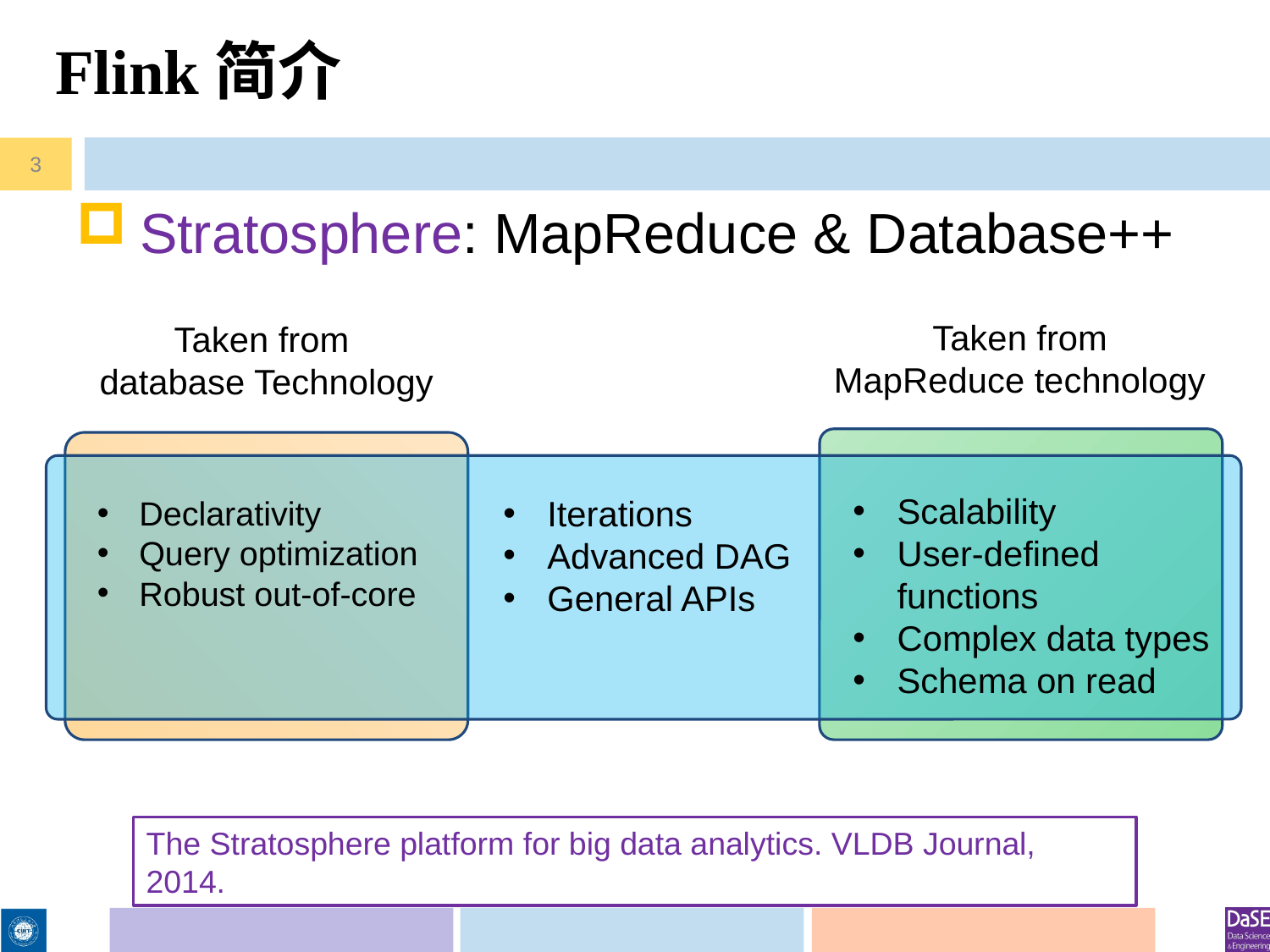

# Flink简介
3
Stratosphere: MapReduce & Database++
Taken from
MapReduce technology
Taken from
database Technology

Scalability
User-defined functions
Complex data types
Schema on read
Iterations
Advanced DAG
General APIs
Declarativity
Query optimization
Robust out-of-core
The Stratosphere platform for big data analytics. VLDB Journal, 2014.